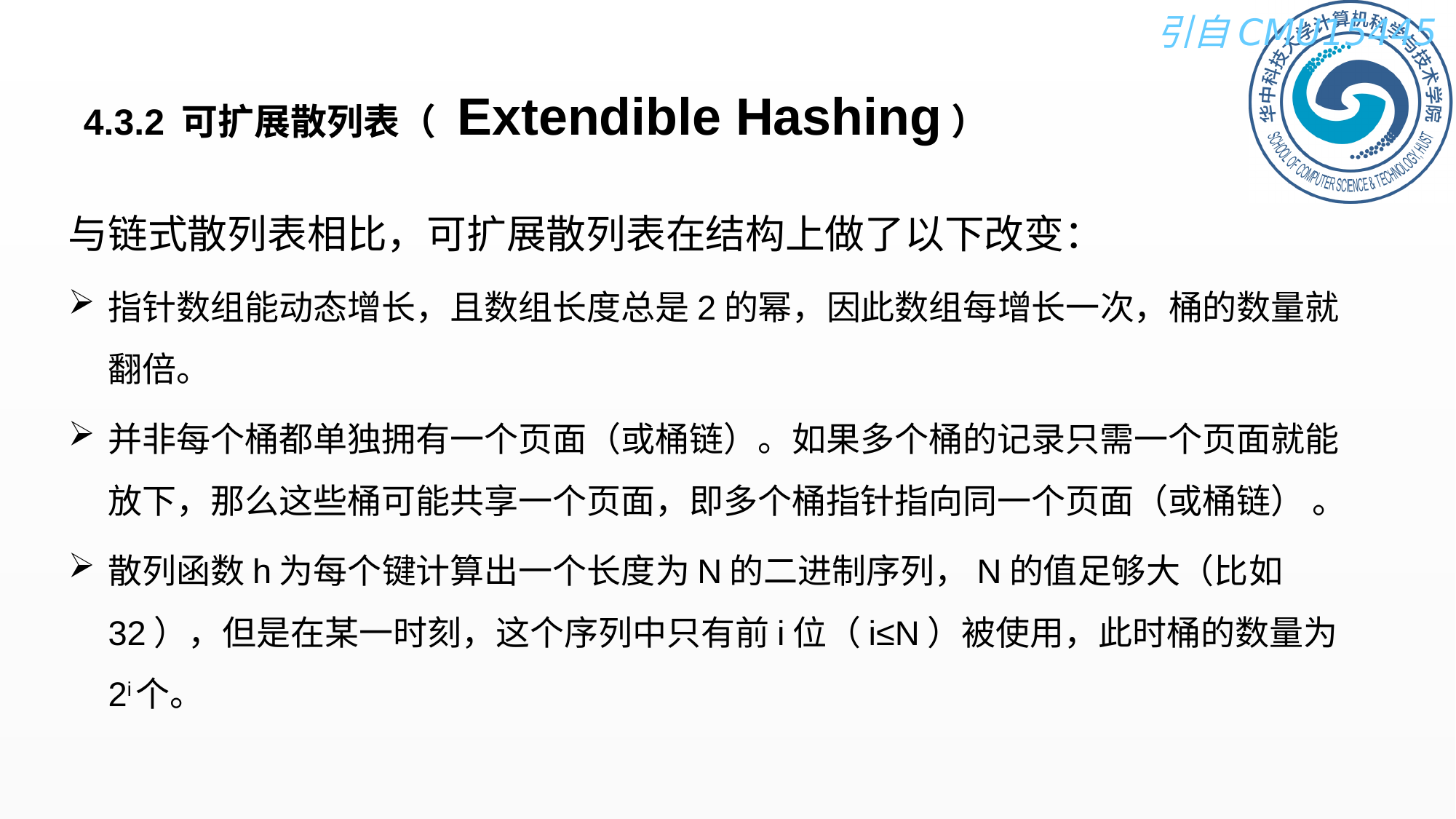

# 4.3.2 可扩展散列表（ Extendible Hashing）
与链式散列表相比，可扩展散列表在结构上做了以下改变：
指针数组能动态增长，且数组长度总是2的幂，因此数组每增长一次，桶的数量就翻倍。
并非每个桶都单独拥有一个页面（或桶链）。如果多个桶的记录只需一个页面就能放下，那么这些桶可能共享一个页面，即多个桶指针指向同一个页面（或桶链） 。
散列函数h为每个键计算出一个长度为N的二进制序列，N的值足够大（比如32），但是在某一时刻，这个序列中只有前i位（i≤N）被使用，此时桶的数量为 2i个。
123